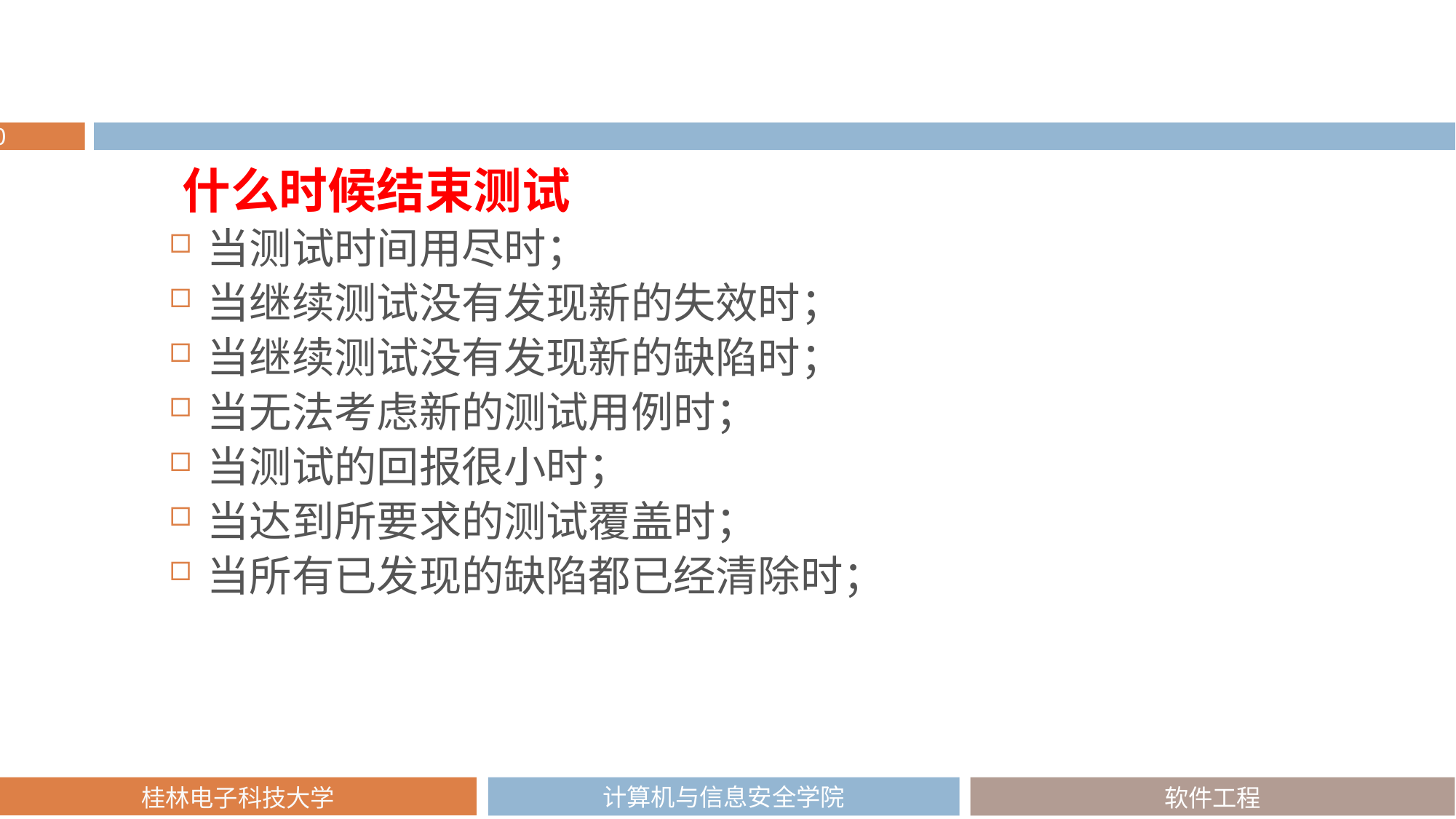

#
什么时候结束测试
当测试时间用尽时；
当继续测试没有发现新的失效时；
当继续测试没有发现新的缺陷时；
当无法考虑新的测试用例时；
当测试的回报很小时；
当达到所要求的测试覆盖时；
当所有已发现的缺陷都已经清除时；